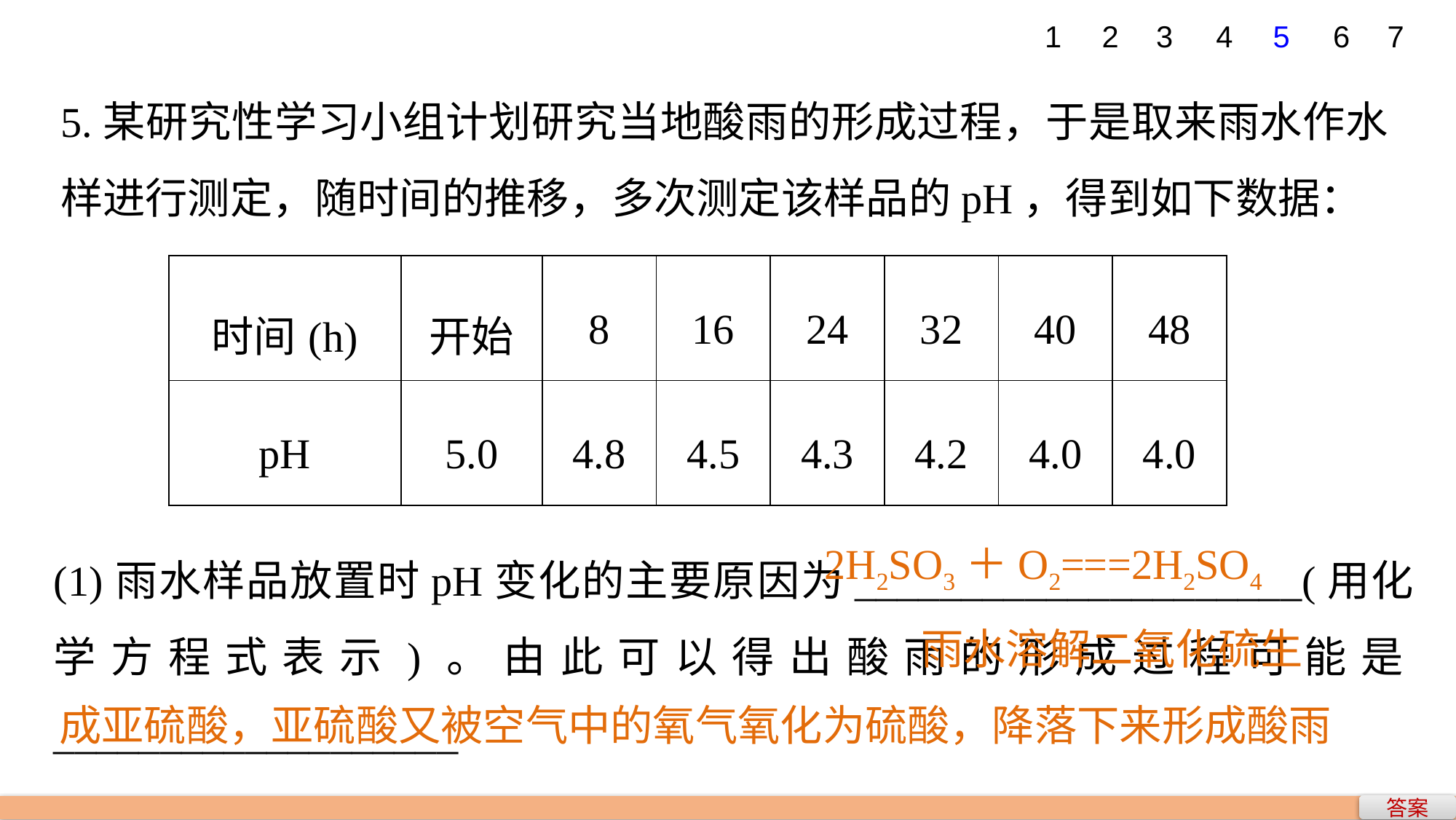

1
2
3
4
5
6
7
5.某研究性学习小组计划研究当地酸雨的形成过程，于是取来雨水作水样进行测定，随时间的推移，多次测定该样品的pH，得到如下数据：
| 时间(h) | 开始 | 8 | 16 | 24 | 32 | 40 | 48 |
| --- | --- | --- | --- | --- | --- | --- | --- |
| pH | 5.0 | 4.8 | 4.5 | 4.3 | 4.2 | 4.0 | 4.0 |
(1)雨水样品放置时pH变化的主要原因为_____________________(用化学方程式表示)。由此可以得出酸雨的形成过程可能是___________________
_____________________________________________________________ 。
2H2SO3＋O2===2H2SO4
                                                                                          雨水溶解二氧化硫生
成亚硫酸，亚硫酸又被空气中的氧气氧化为硫酸，降落下来形成酸雨
答案